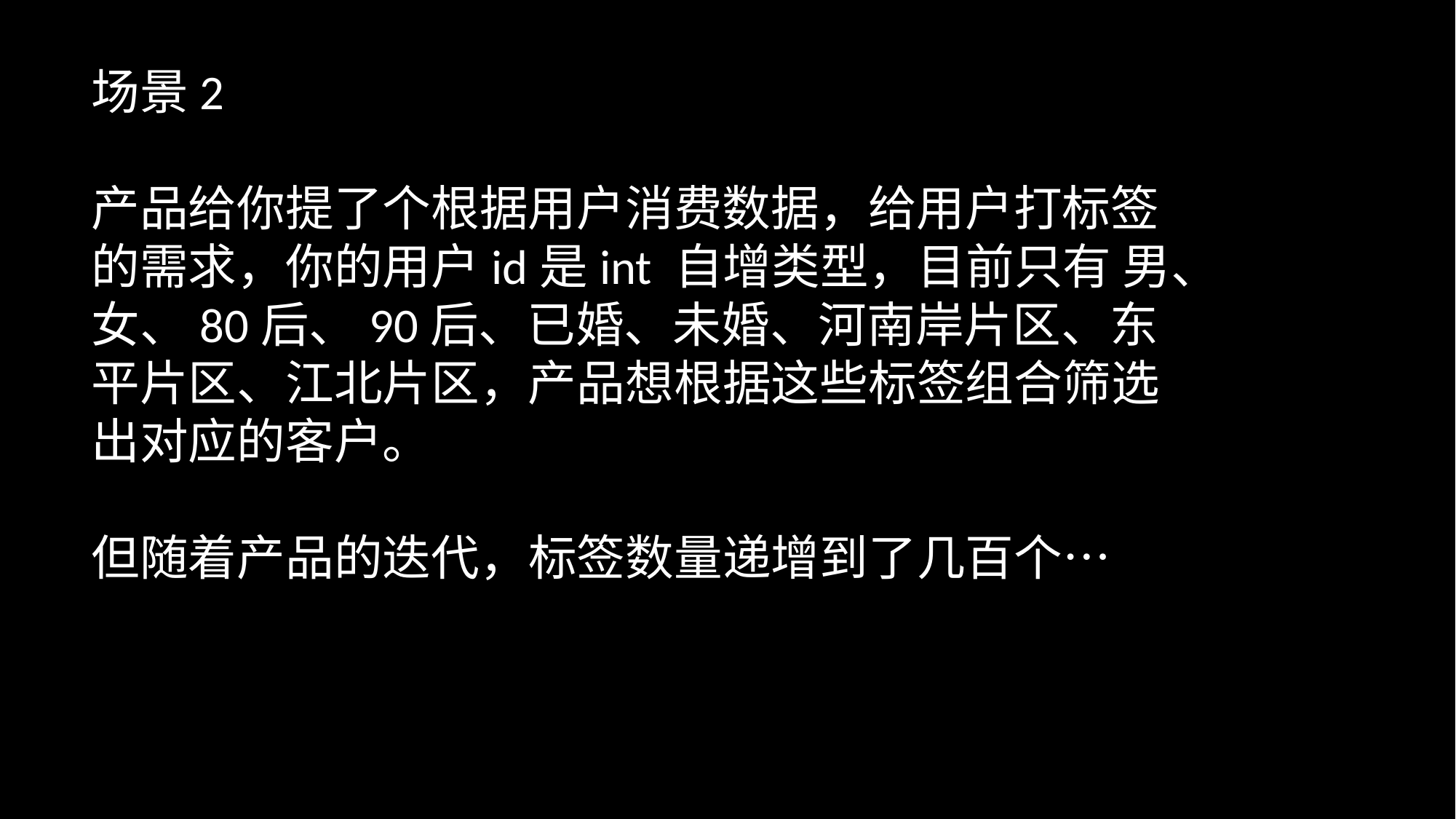

场景2

产品给你提了个根据用户消费数据，给用户打标签的需求，你的用户id是int 自增类型，目前只有 男、女、80后、90后、已婚、未婚、河南岸片区、东平片区、江北片区，产品想根据这些标签组合筛选出对应的客户。

但随着产品的迭代，标签数量递增到了几百个…